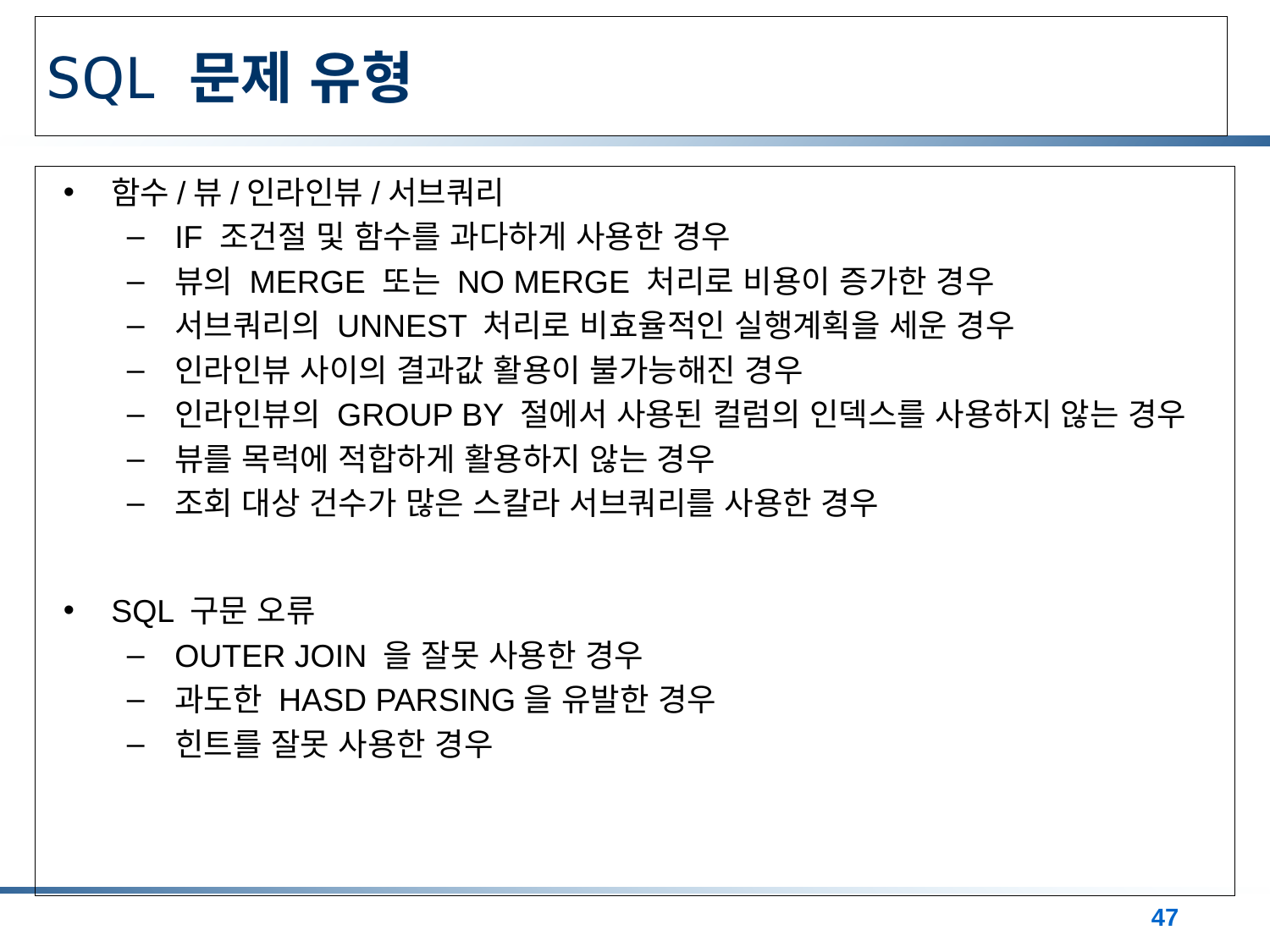

# SQL 문제 유형
함수/뷰/인라인뷰/서브쿼리
IF 조건절 및 함수를 과다하게 사용한 경우
뷰의 MERGE 또는 NO MERGE 처리로 비용이 증가한 경우
서브쿼리의 UNNEST 처리로 비효율적인 실행계획을 세운 경우
인라인뷰 사이의 결과값 활용이 불가능해진 경우
인라인뷰의 GROUP BY 절에서 사용된 컬럼의 인덱스를 사용하지 않는 경우
뷰를 목럭에 적합하게 활용하지 않는 경우
조회 대상 건수가 많은 스칼라 서브쿼리를 사용한 경우

SQL 구문 오류
OUTER JOIN 을 잘못 사용한 경우
과도한 HASD PARSING을 유발한 경우
힌트를 잘못 사용한 경우